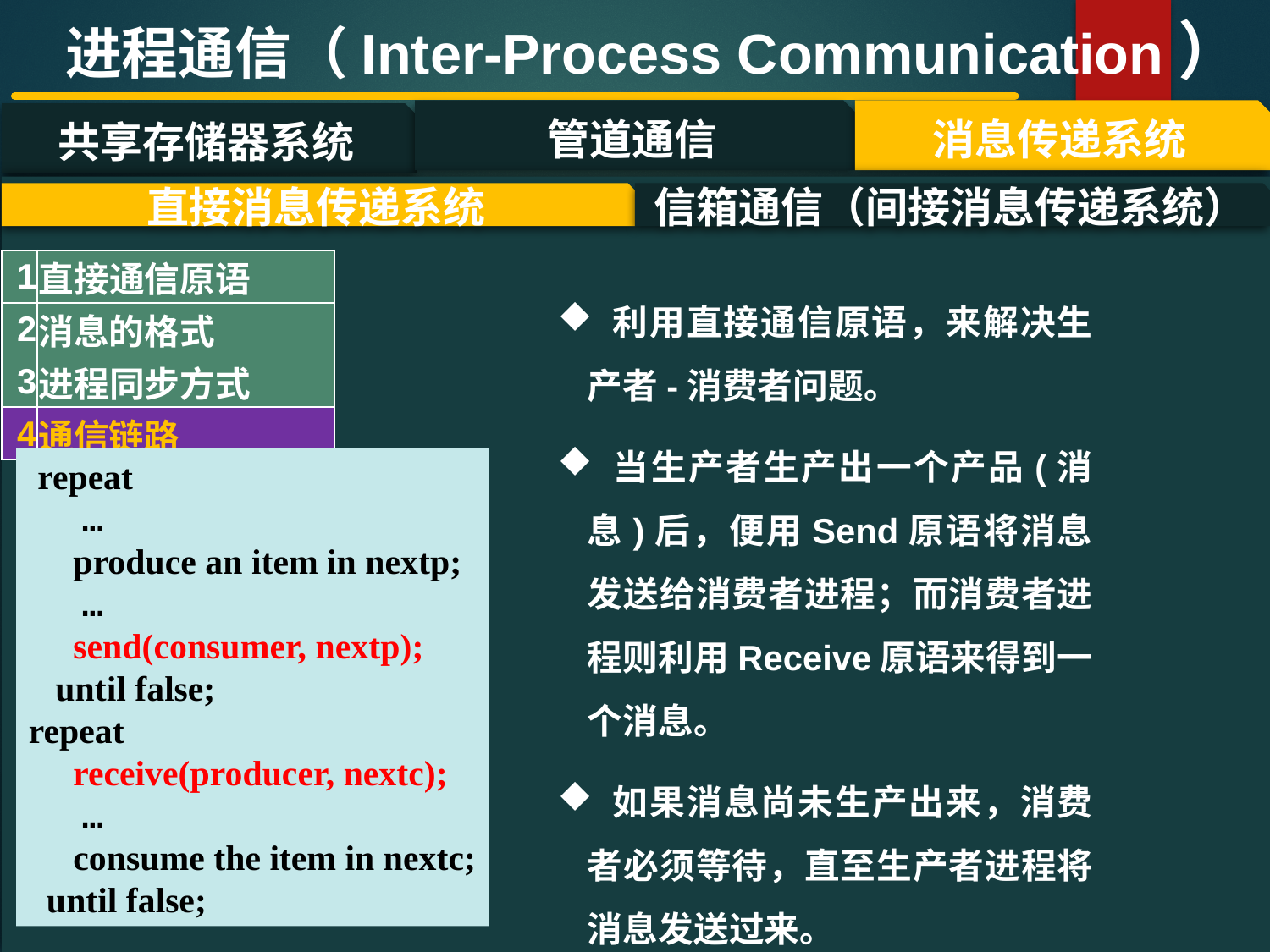

进程通信（Inter-Process Communication）
管道通信
消息传递系统
共享存储器系统
#
直接消息传递系统
信箱通信（间接消息传递系统）
| 1 | 直接通信原语 |
| --- | --- |
| 2 | 消息的格式 |
| 3 | 进程同步方式 |
| 4 | 通信链路 |
 利用直接通信原语，来解决生产者-消费者问题。
 当生产者生产出一个产品(消息)后，便用Send原语将消息发送给消费者进程；而消费者进程则利用Receive原语来得到一个消息。
 如果消息尚未生产出来，消费者必须等待，直至生产者进程将消息发送过来。
 repeat
      …
     produce an item in nextp;
      …
     send(consumer, nextp);
   until false;
repeat
     receive(producer, nextc);
      …
     consume the item in nextc;
  until false;